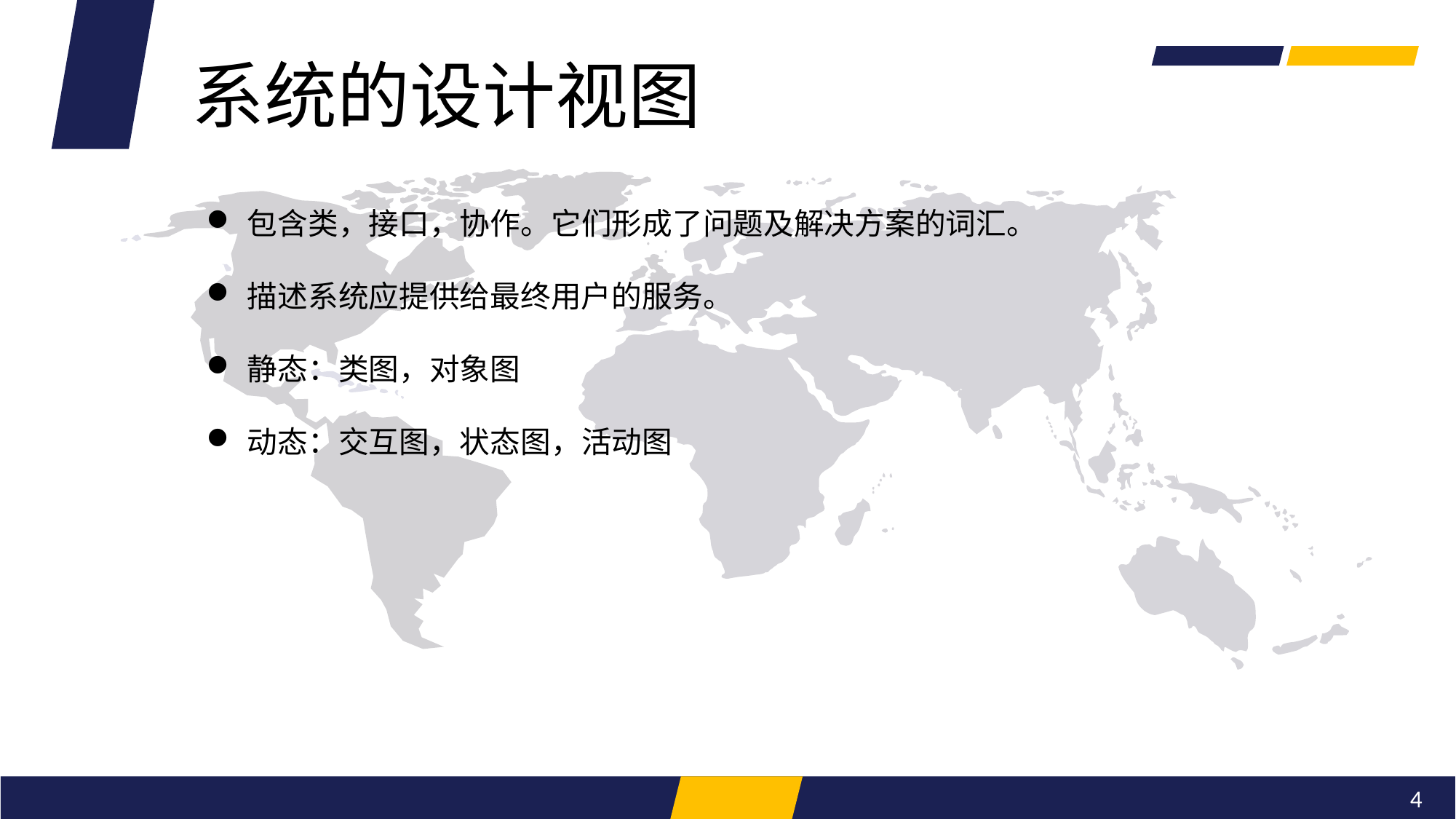

系统的设计视图

包含类，接口，协作。它们形成了问题及解决方案的词汇。
描述系统应提供给最终用户的服务。
静态：类图，对象图
动态：交互图，状态图，活动图

4